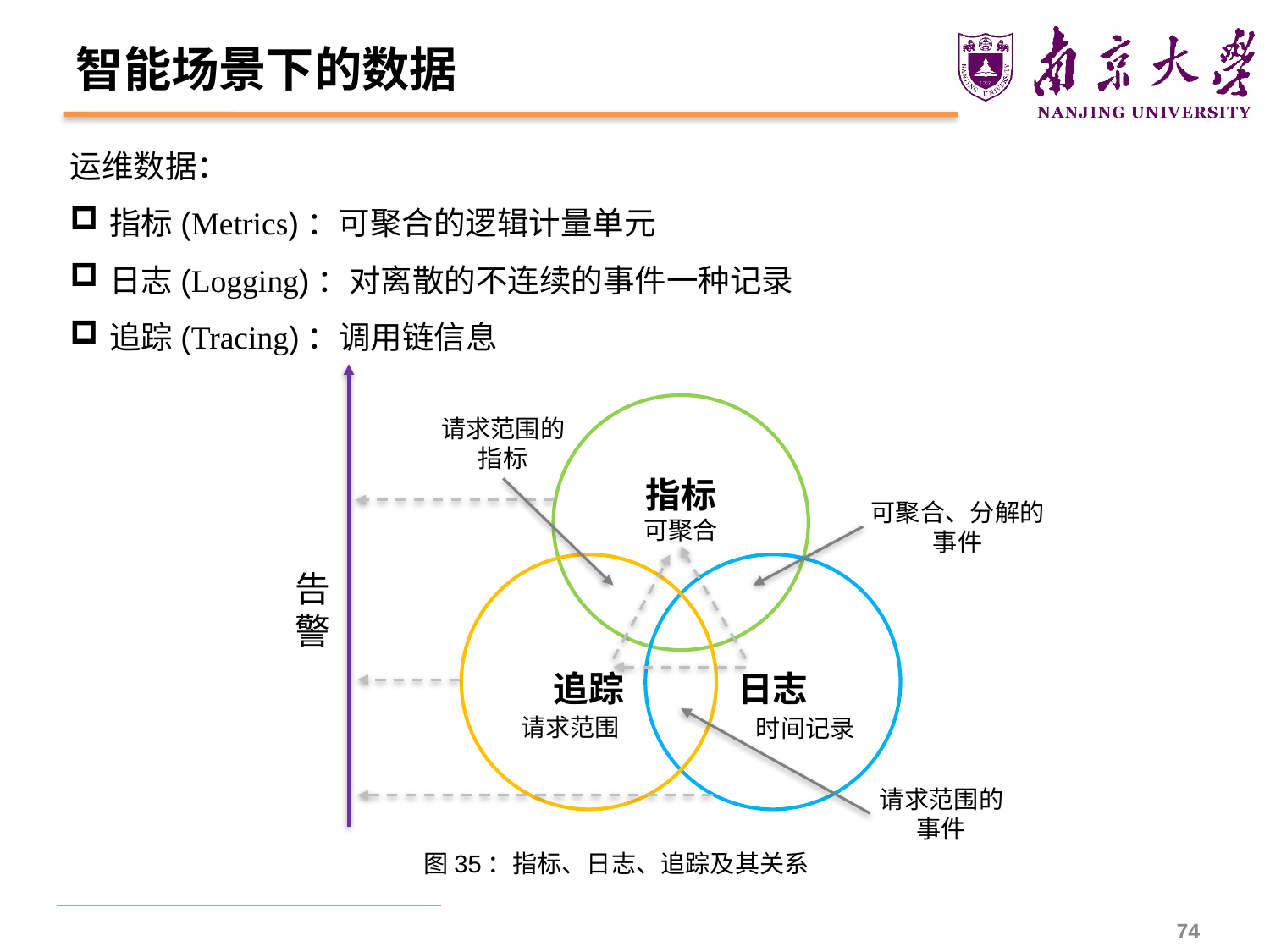

# 智能场景下的数据
运维数据：
指标(Metrics)：可聚合的逻辑计量单元
日志(Logging)：对离散的不连续的事件一种记录
追踪(Tracing)：调用链信息
指标
日志
追踪
请求范围的指标
可聚合、分解的事件
可聚合
告警
请求范围
时间记录
请求范围的事件
图35：指标、日志、追踪及其关系
74